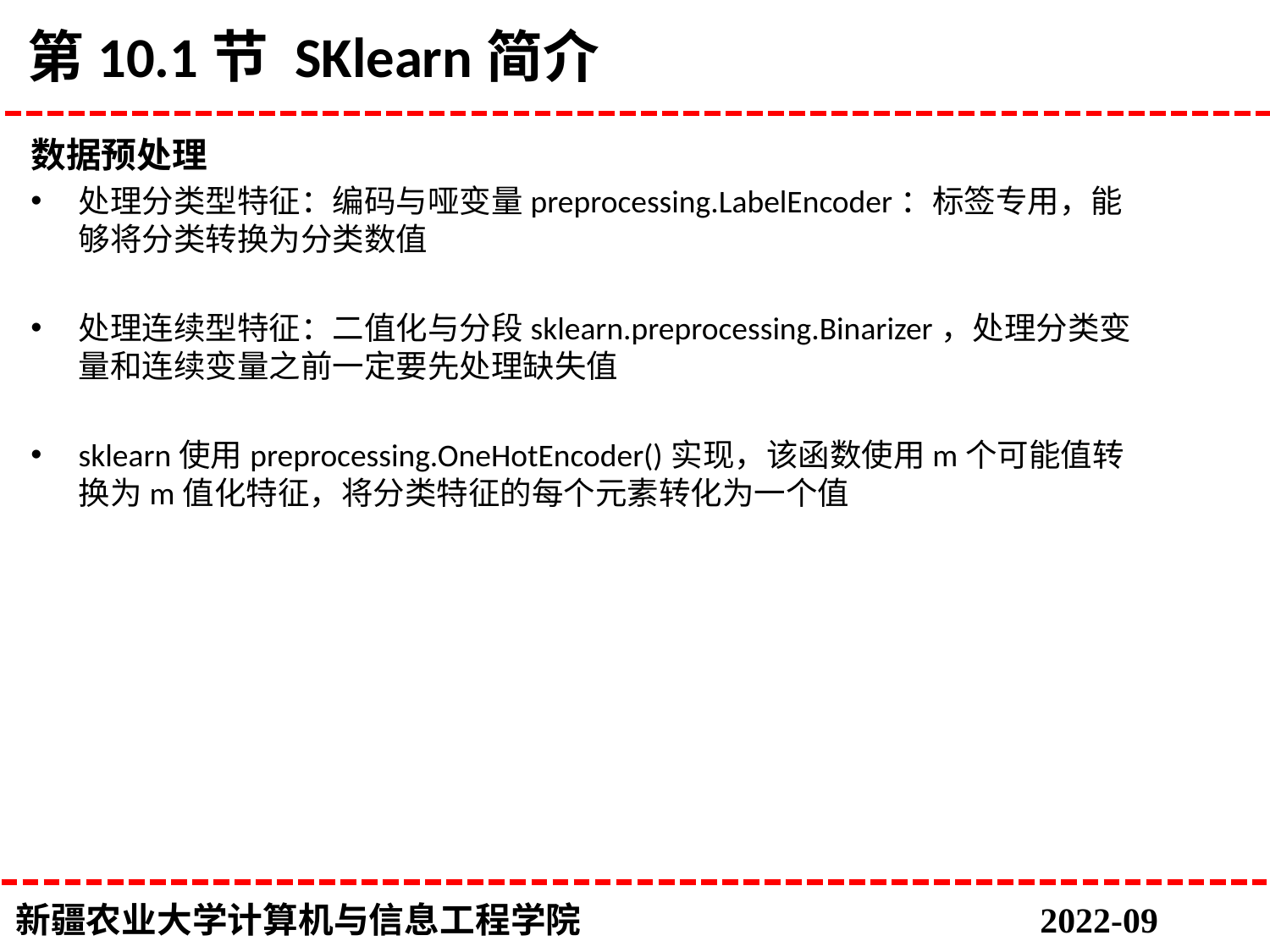

# 第10.1节 SKlearn简介
数据预处理
处理分类型特征：编码与哑变量preprocessing.LabelEncoder：标签专用，能够将分类转换为分类数值

处理连续型特征：二值化与分段sklearn.preprocessing.Binarizer，处理分类变量和连续变量之前一定要先处理缺失值

sklearn使用preprocessing.OneHotEncoder()实现，该函数使用m个可能值转换为m值化特征，将分类特征的每个元素转化为一个值